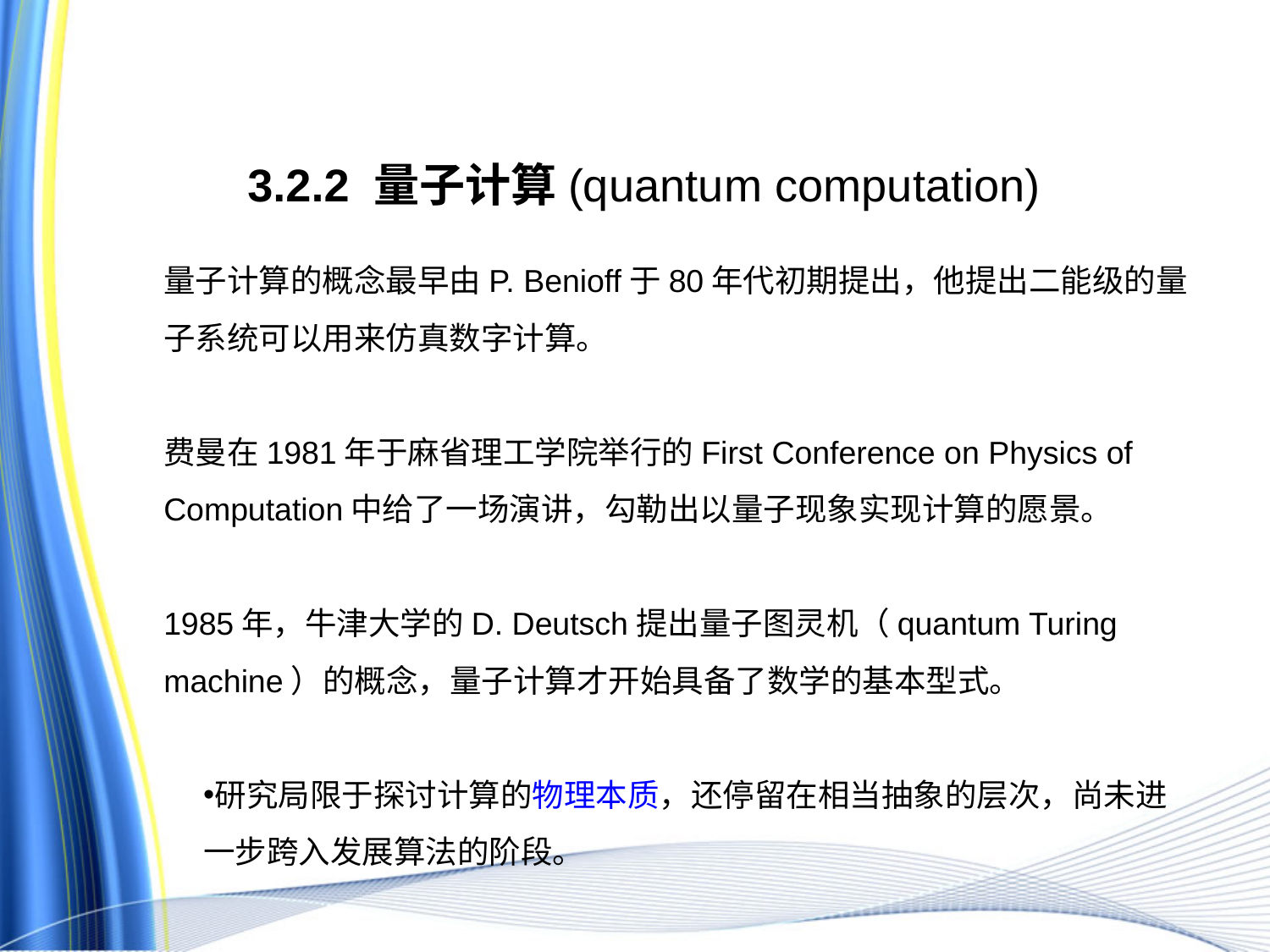

3.2.2 量子计算(quantum computation)
量子计算的概念最早由P. Benioff于80年代初期提出，他提出二能级的量子系统可以用来仿真数字计算。

费曼在1981年于麻省理工学院举行的First Conference on Physics of Computation中给了一场演讲，勾勒出以量子现象实现计算的愿景。

1985年，牛津大学的D. Deutsch提出量子图灵机（quantum Turing machine）的概念，量子计算才开始具备了数学的基本型式。

研究局限于探讨计算的物理本质，还停留在相当抽象的层次，尚未进一步跨入发展算法的阶段。